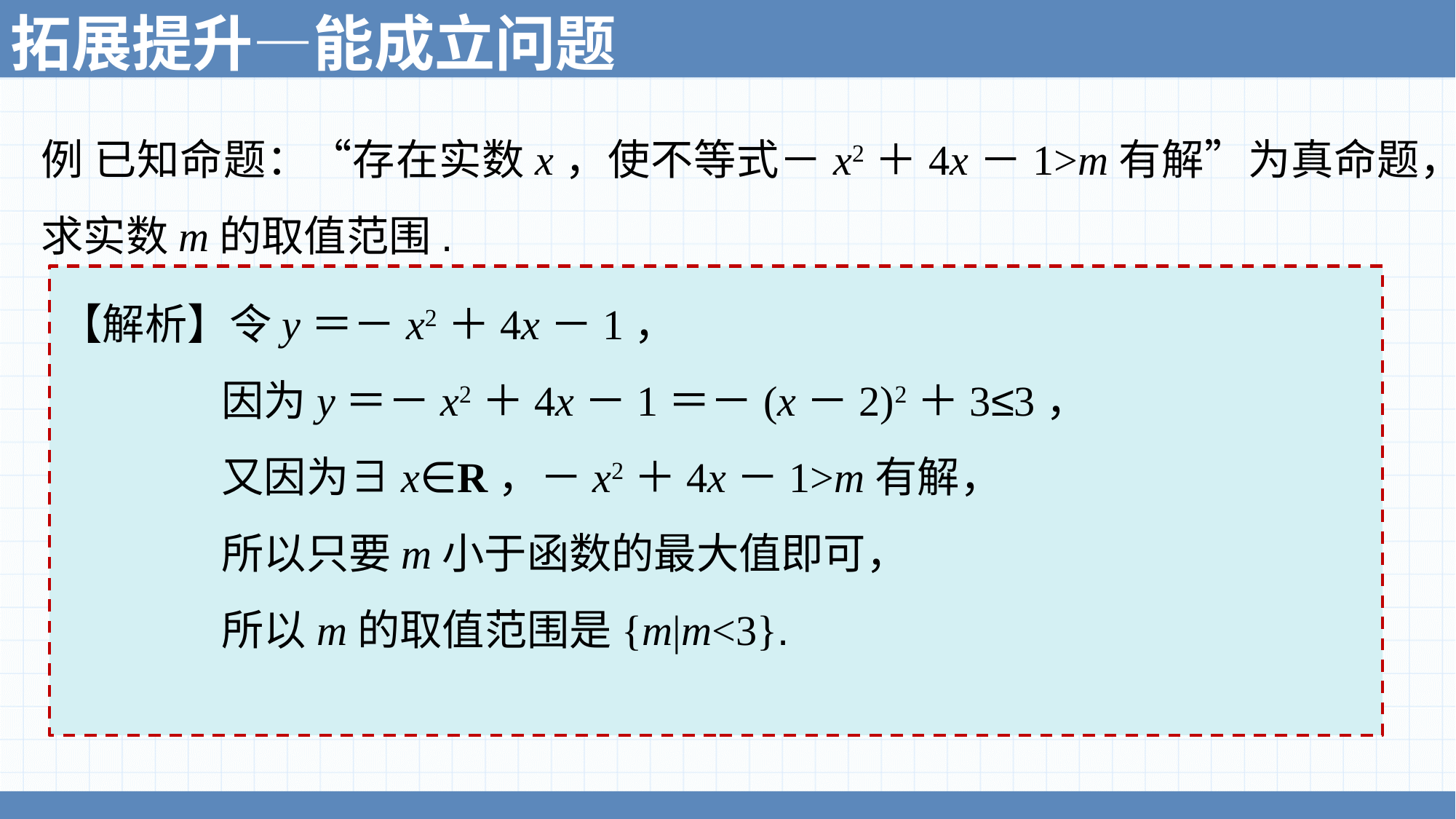

拓展提升—能成立问题
例 已知命题：“存在实数x，使不等式－x2＋4x－1>m有解”为真命题，求实数m的取值范围.
【解析】令y＝－x2＋4x－1，
                因为y＝－x2＋4x－1＝－(x－2)2＋3≤3，
                又因为∃x∈R，－x2＋4x－1>m有解，
                所以只要m小于函数的最大值即可，
                所以m的取值范围是{m|m<3}.